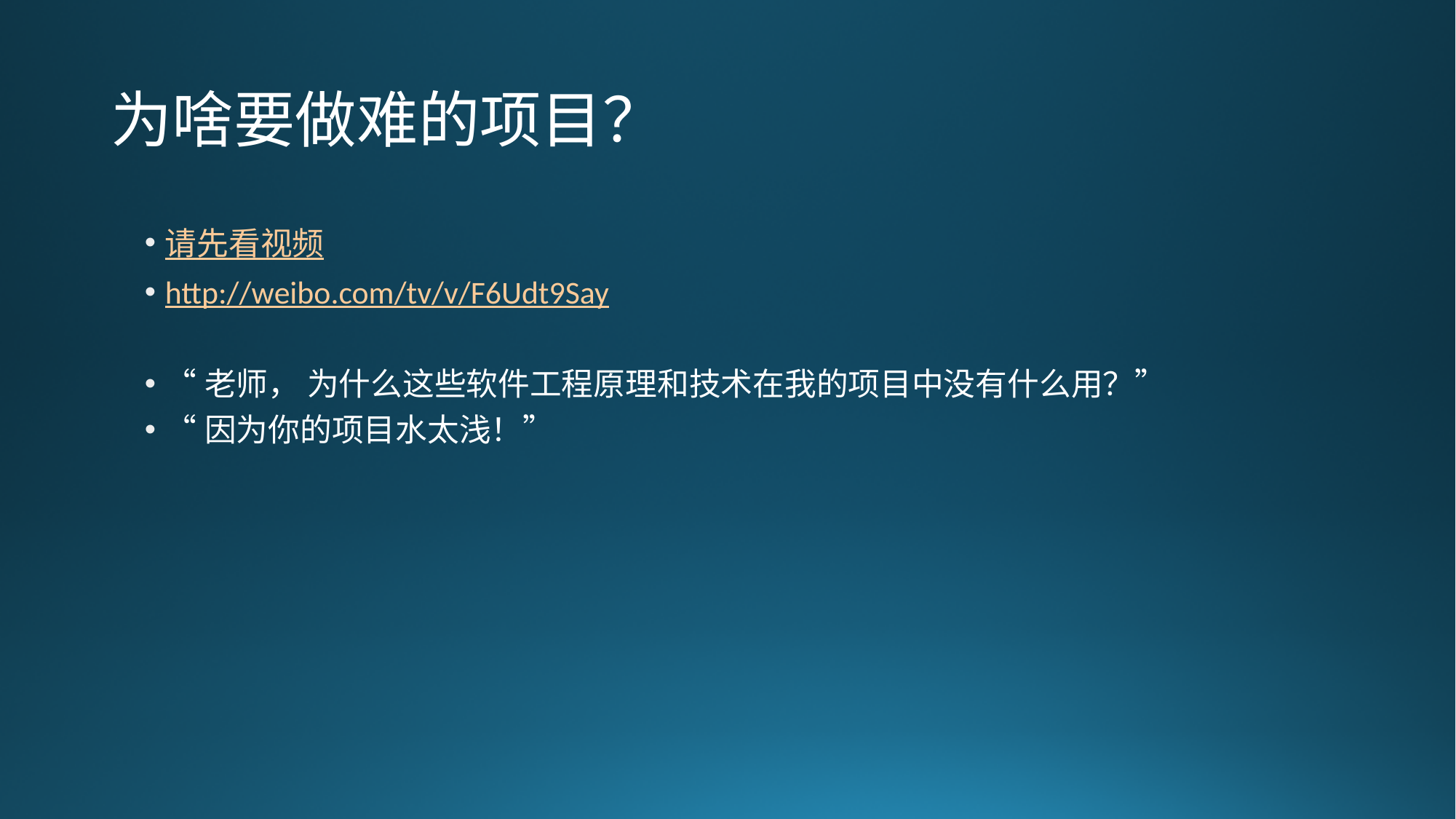

# 为啥要做难的项目？
请先看视频
http://weibo.com/tv/v/F6Udt9Say

“老师， 为什么这些软件工程原理和技术在我的项目中没有什么用？”
“因为你的项目水太浅！”